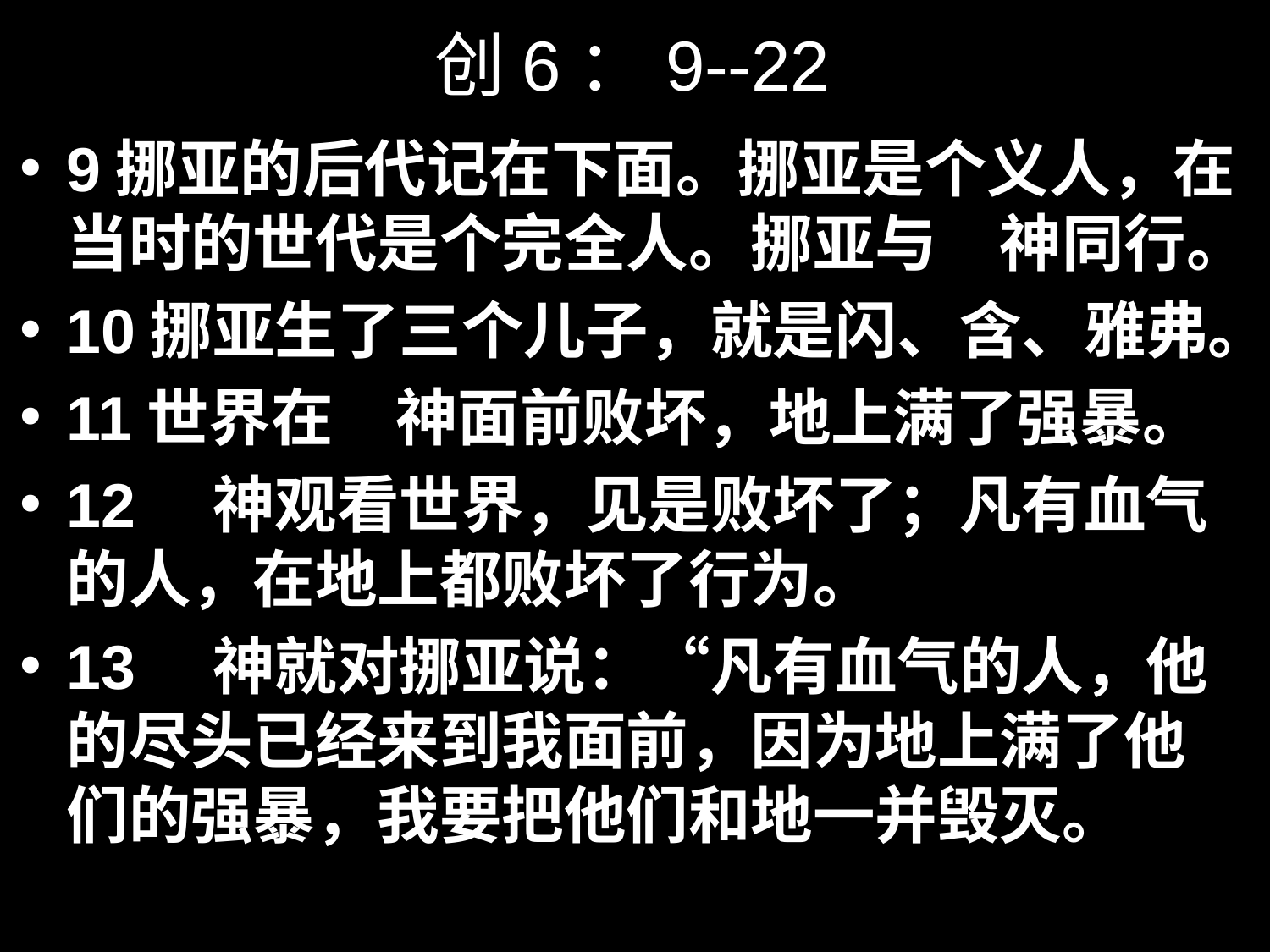

创6：9--22
9挪亚的后代记在下面。挪亚是个义人，在当时的世代是个完全人。挪亚与　神同行。
10挪亚生了三个儿子，就是闪、含、雅弗。
11世界在　神面前败坏，地上满了强暴。
12　神观看世界，见是败坏了；凡有血气的人，在地上都败坏了行为。
13　神就对挪亚说：“凡有血气的人，他的尽头已经来到我面前，因为地上满了他们的强暴，我要把他们和地一并毁灭。
2